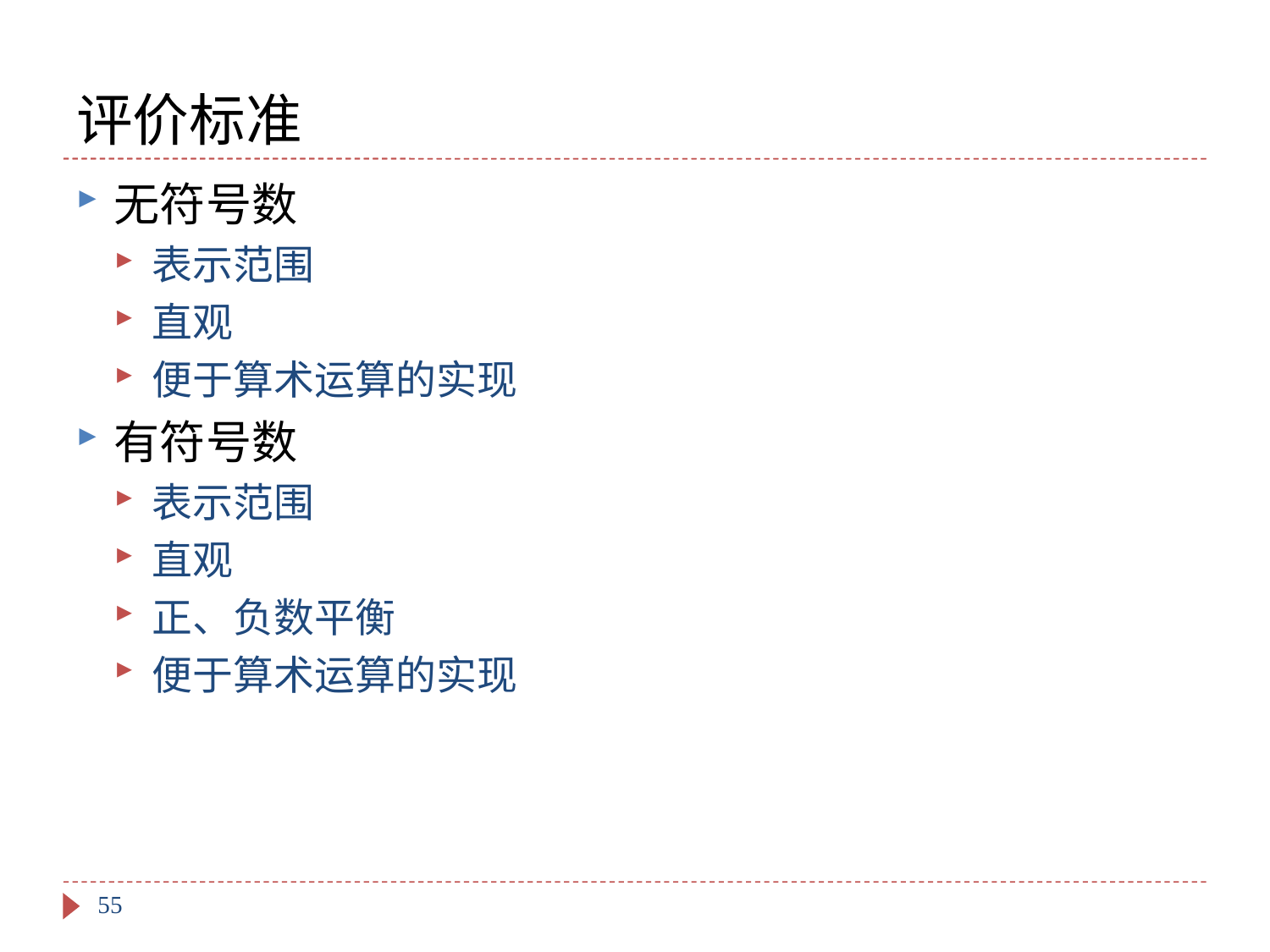

# 评价标准
无符号数
表示范围
直观
便于算术运算的实现
有符号数
表示范围
直观
正、负数平衡
便于算术运算的实现

55